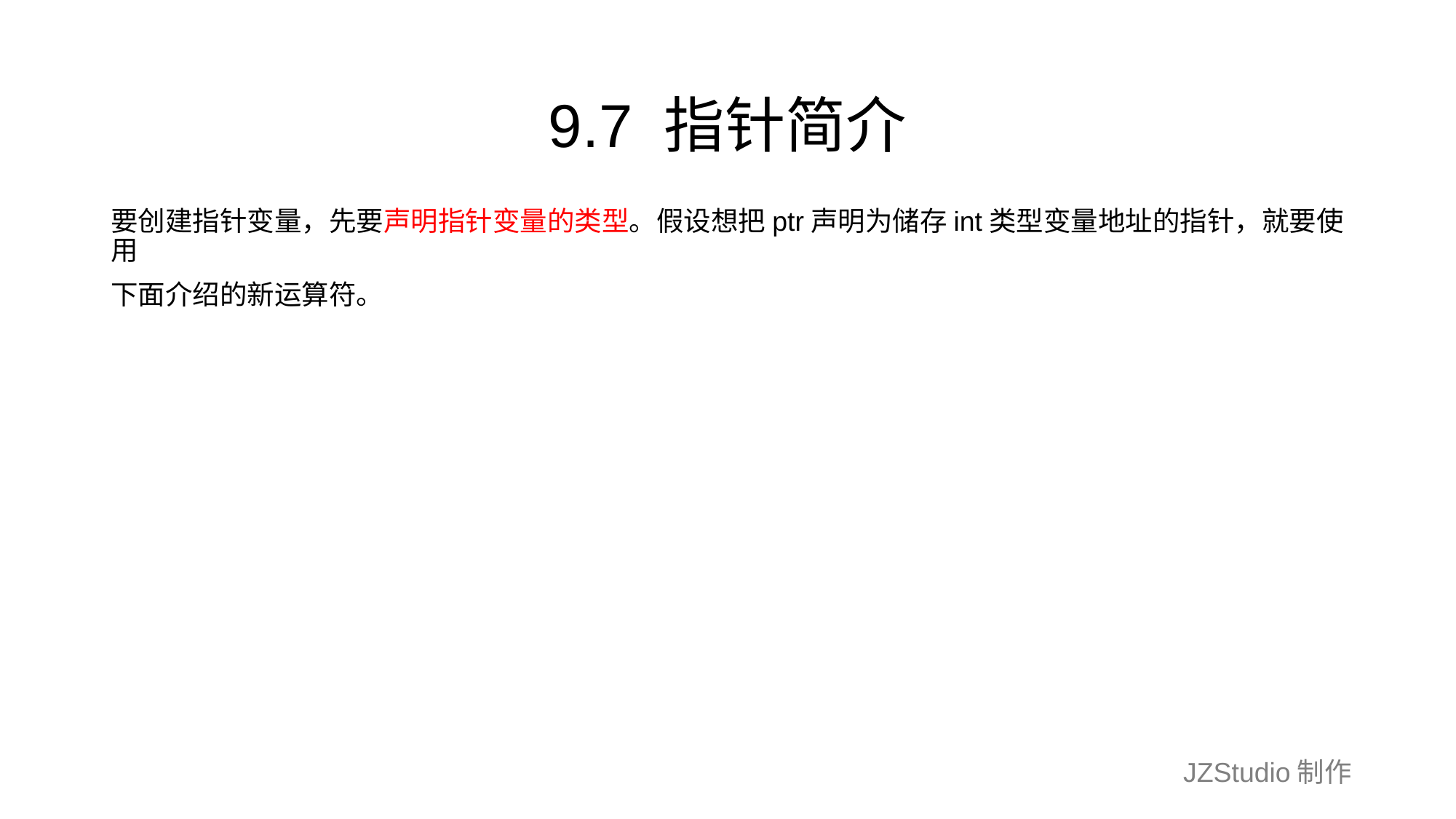

# 9.7 指针简介
要创建指针变量，先要声明指针变量的类型。假设想把ptr声明为储存int类型变量地址的指针，就要使用
下面介绍的新运算符。